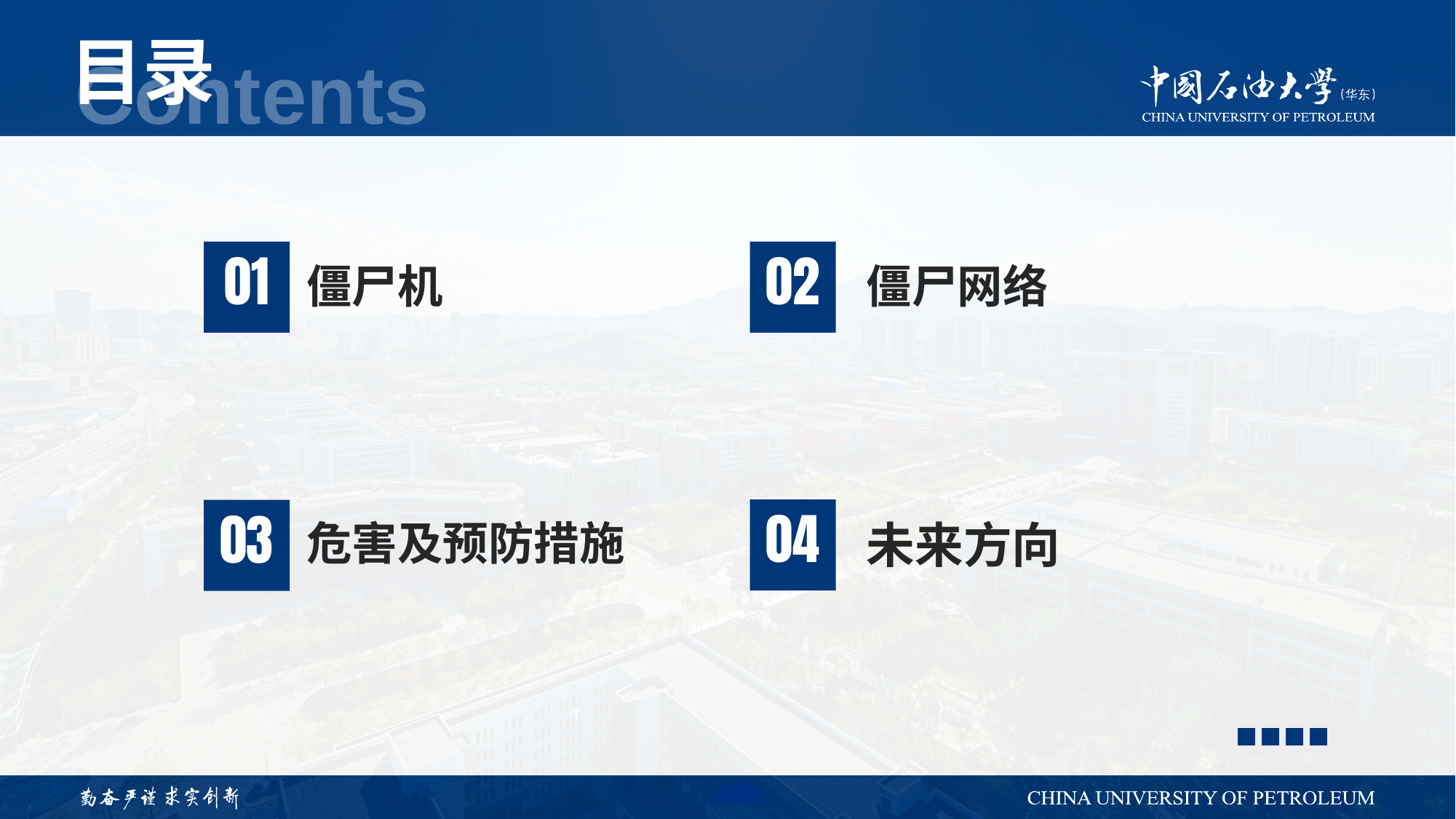

01
02
僵尸网络
僵尸机
04
03
未来方向
危害及预防措施